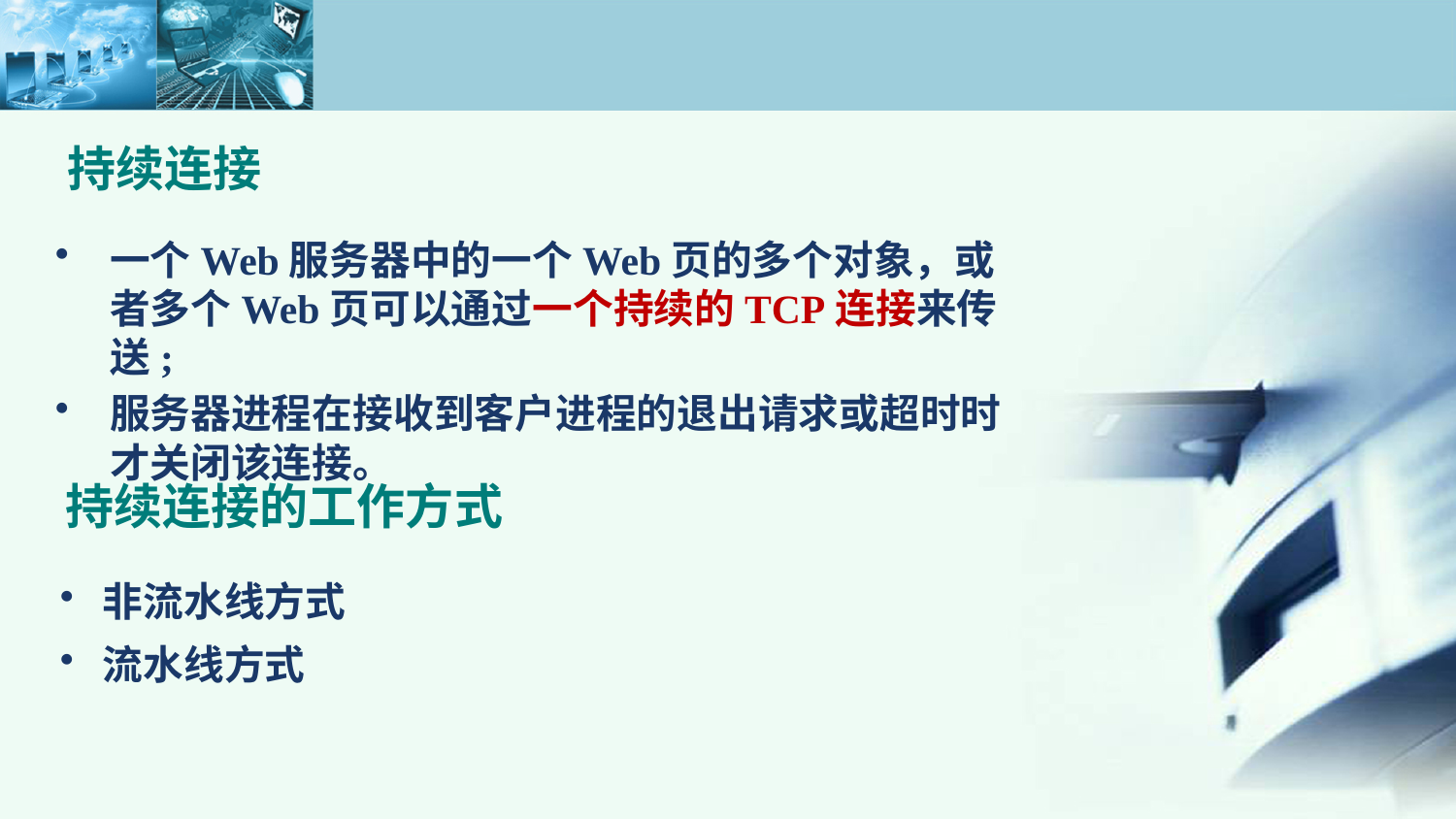

持续连接
一个Web服务器中的一个Web页的多个对象，或者多个Web页可以通过一个持续的TCP连接来传送;
服务器进程在接收到客户进程的退出请求或超时时才关闭该连接。
持续连接的工作方式
非流水线方式
流水线方式